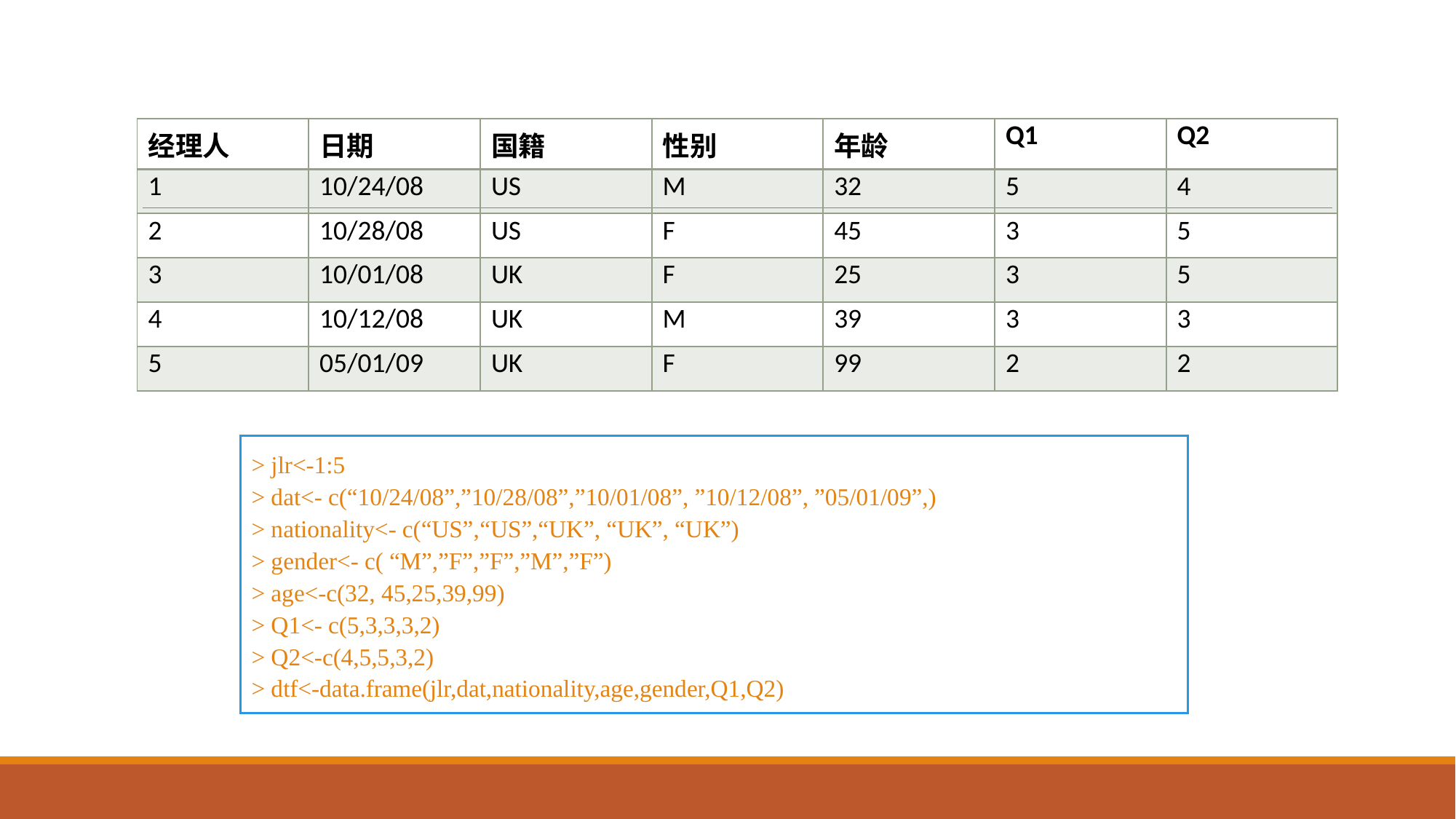

| 经理人 | 日期 | 国籍 | 性别 | 年龄 | Q1 | Q2 |
| --- | --- | --- | --- | --- | --- | --- |
| 1 | 10/24/08 | US | M | 32 | 5 | 4 |
| 2 | 10/28/08 | US | F | 45 | 3 | 5 |
| 3 | 10/01/08 | UK | F | 25 | 3 | 5 |
| 4 | 10/12/08 | UK | M | 39 | 3 | 3 |
| 5 | 05/01/09 | UK | F | 99 | 2 | 2 |
> jlr<-1:5
> dat<- c(“10/24/08”,”10/28/08”,”10/01/08”, ”10/12/08”, ”05/01/09”,)
> nationality<- c(“US”,“US”,“UK”, “UK”, “UK”)
> gender<- c( “M”,”F”,”F”,”M”,”F”)
> age<-c(32, 45,25,39,99)
> Q1<- c(5,3,3,3,2)
> Q2<-c(4,5,5,3,2)
> dtf<-data.frame(jlr,dat,nationality,age,gender,Q1,Q2)